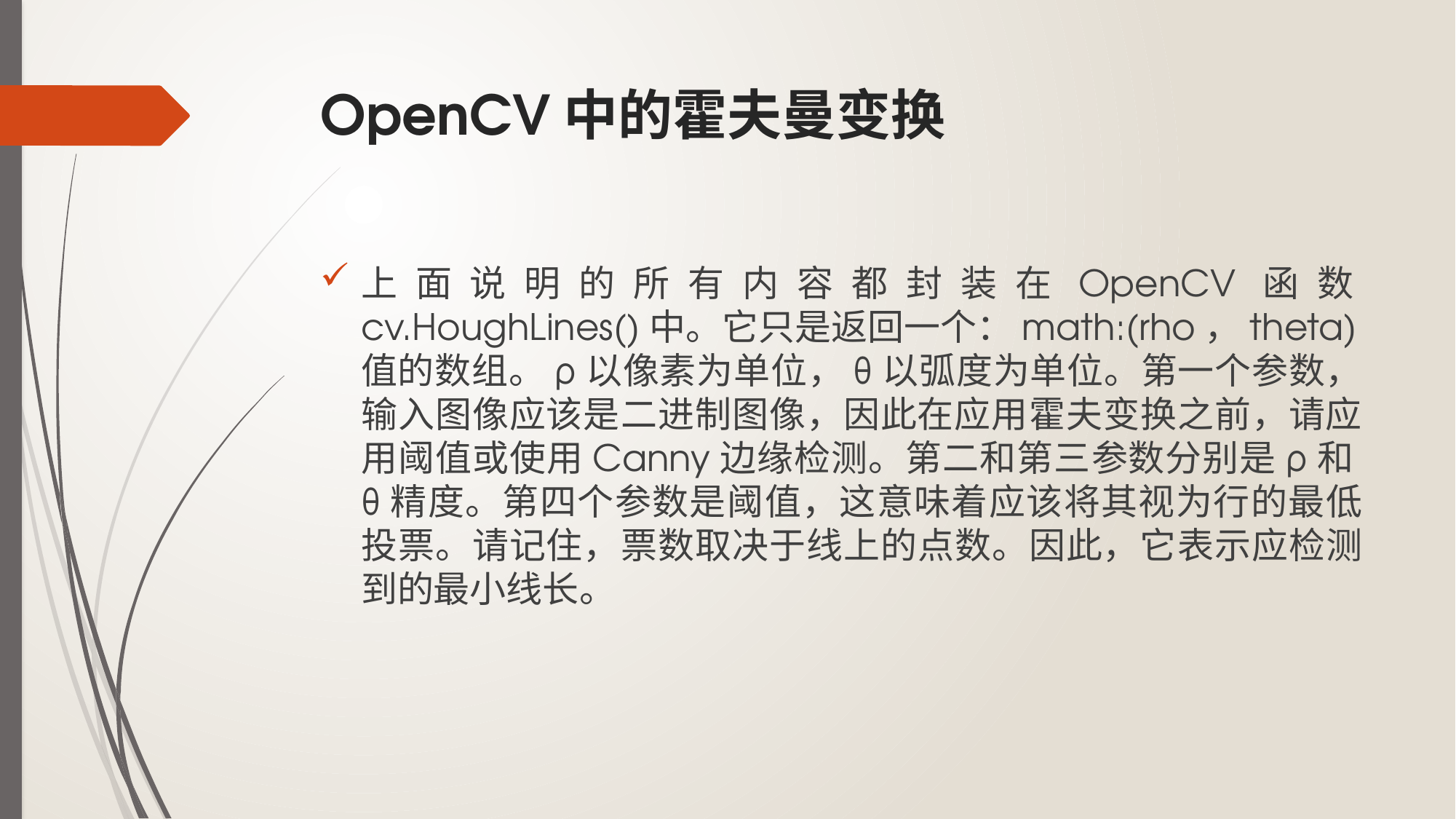

# OpenCV中的霍夫曼变换
上面说明的所有内容都封装在OpenCV函数cv.HoughLines()中。它只是返回一个：math:(rho，theta)值的数组。ρ以像素为单位，θ以弧度为单位。第一个参数，输入图像应该是二进制图像，因此在应用霍夫变换之前，请应用阈值或使用Canny边缘检测。第二和第三参数分别是ρ和θ精度。第四个参数是阈值，这意味着应该将其视为行的最低投票。请记住，票数取决于线上的点数。因此，它表示应检测到的最小线长。